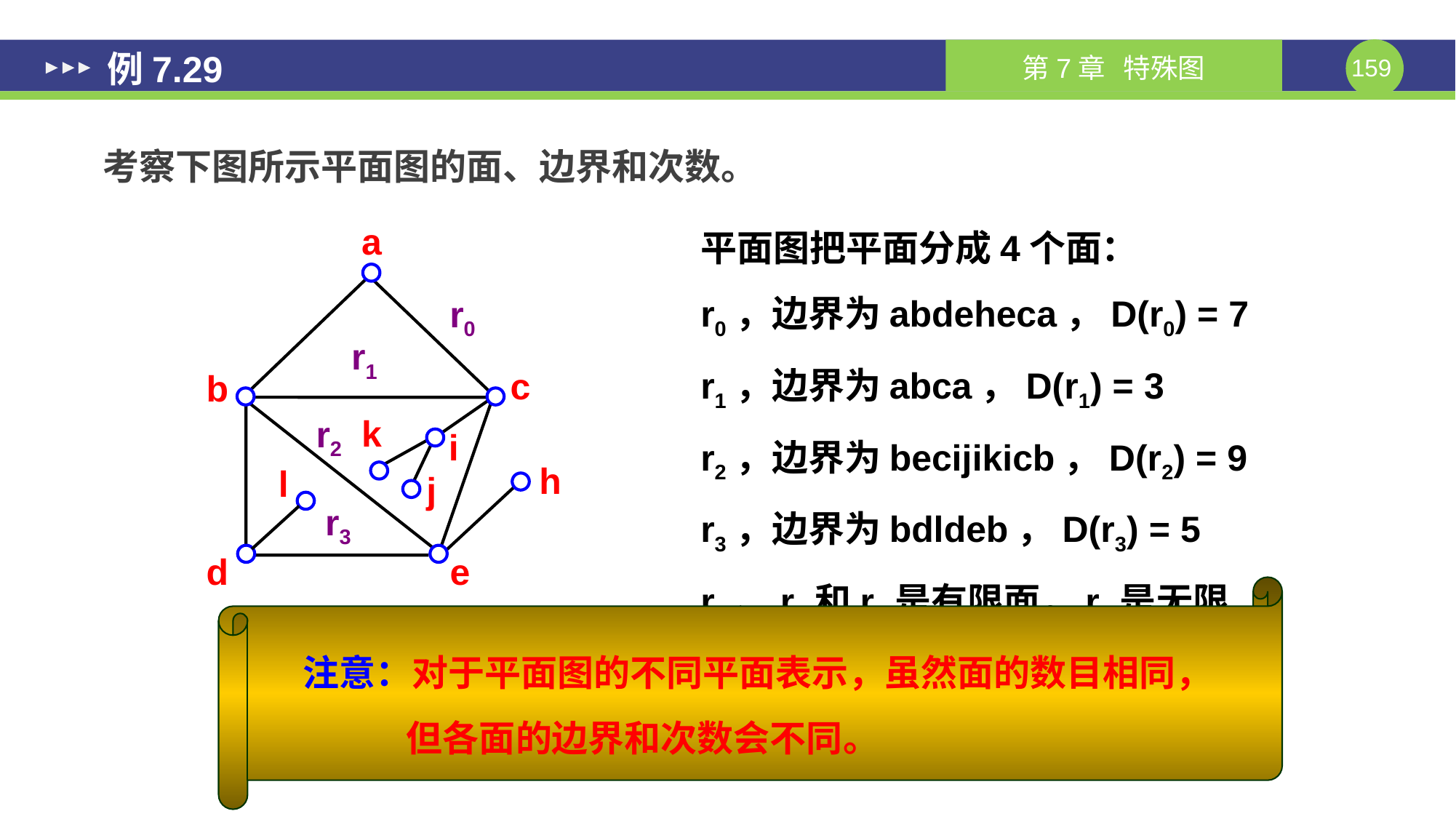

# 例7.29
考察下图所示平面图的面、边界和次数。
平面图把平面分成4个面：
r0，边界为abdeheca，D(r0) = 7
r1，边界为abca，D(r1) = 3
r2，边界为becijikicb，D(r2) = 9
r3，边界为bdldeb，D(r3) = 5
r1、r2和r3是有限面，r0是无限面
a

c
b

k
i

h
l

j

d
e

r0
r1
r2
r3
注意：对于平面图的不同平面表示，虽然面的数目相同，
但各面的边界和次数会不同。